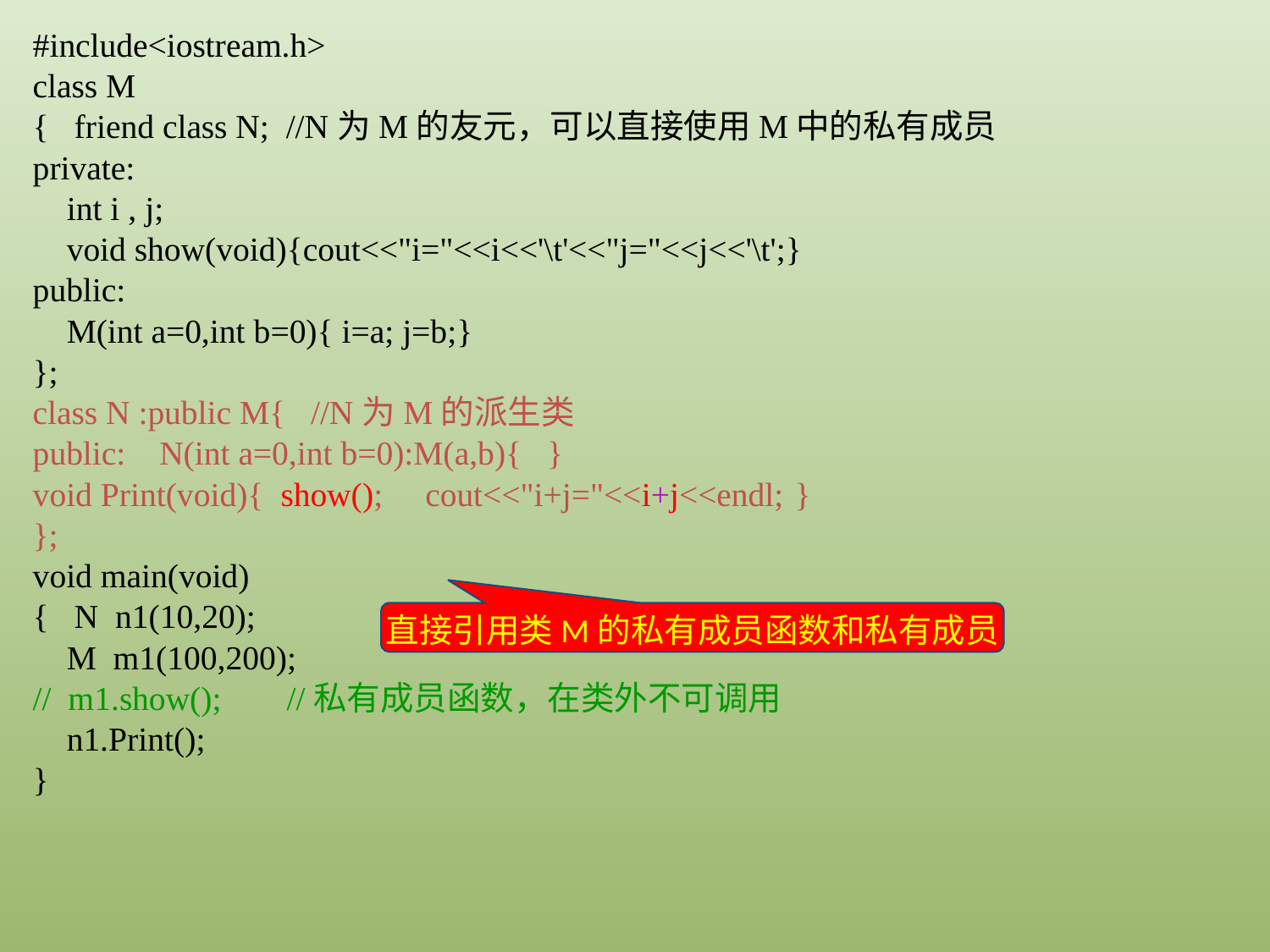

#include<iostream.h>
class M
{   friend class N;  //N为M的友元，可以直接使用M中的私有成员
private:
    int i , j;
    void show(void){cout<<"i="<<i<<'\t'<<"j="<<j<<'\t';}
public:
    M(int a=0,int b=0){ i=a; j=b;}
};
class N :public M{   //N为M的派生类
public:    N(int a=0,int b=0):M(a,b){   }
void Print(void){  show();     cout<<"i+j="<<i+j<<endl;	}
};
void main(void)
{   N  n1(10,20);
    M  m1(100,200);
//  m1.show();	//私有成员函数，在类外不可调用
    n1.Print();
}
直接引用类M的私有成员函数和私有成员
778